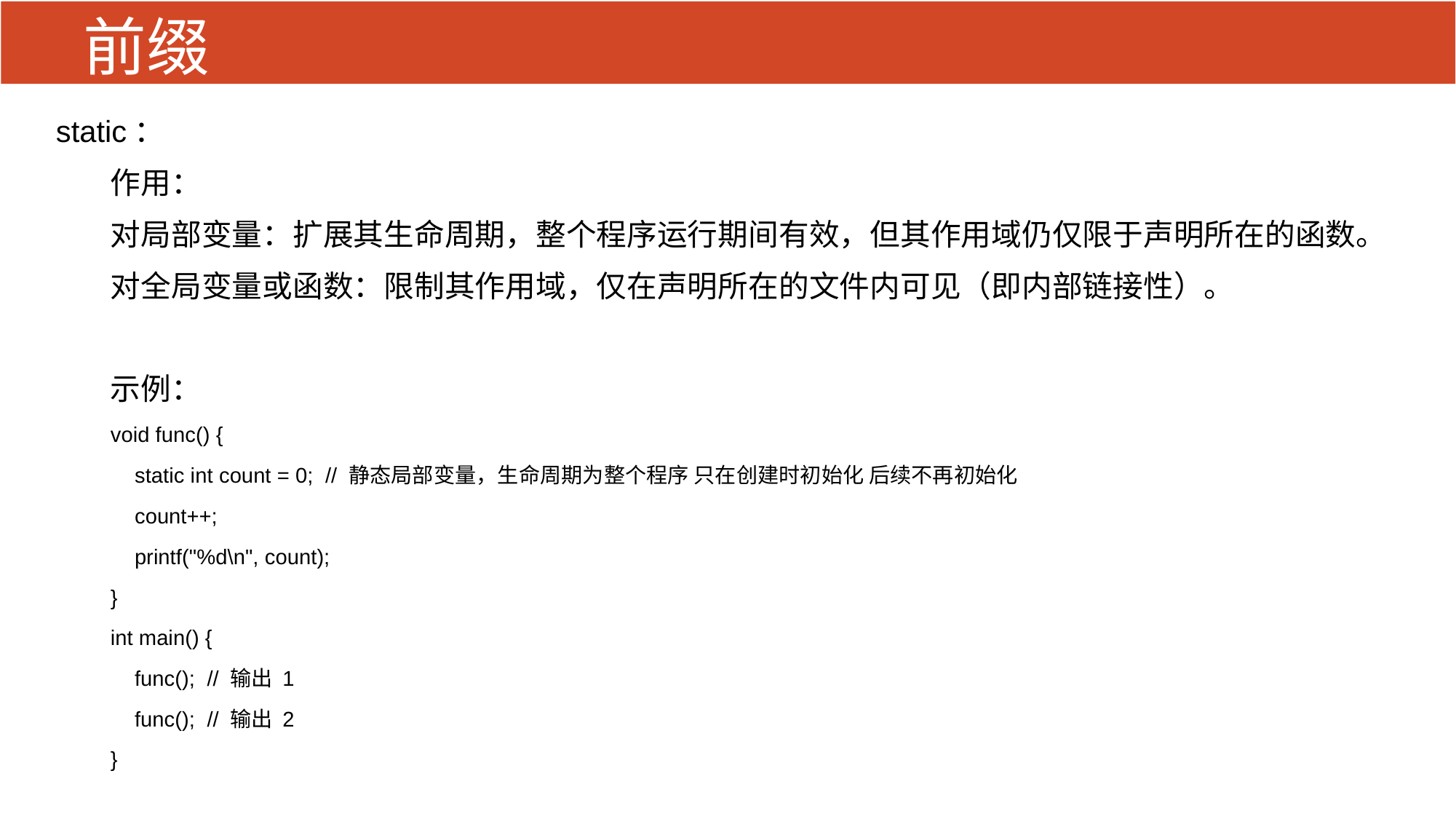

# 前缀
static：
作用：
对局部变量：扩展其生命周期，整个程序运行期间有效，但其作用域仍仅限于声明所在的函数。
对全局变量或函数：限制其作用域，仅在声明所在的文件内可见（即内部链接性）。

示例：
void func() {
    static int count = 0;  // 静态局部变量，生命周期为整个程序 只在创建时初始化 后续不再初始化
    count++;
    printf("%d\n", count);
}
int main() {
    func();  // 输出 1
    func();  // 输出 2
}